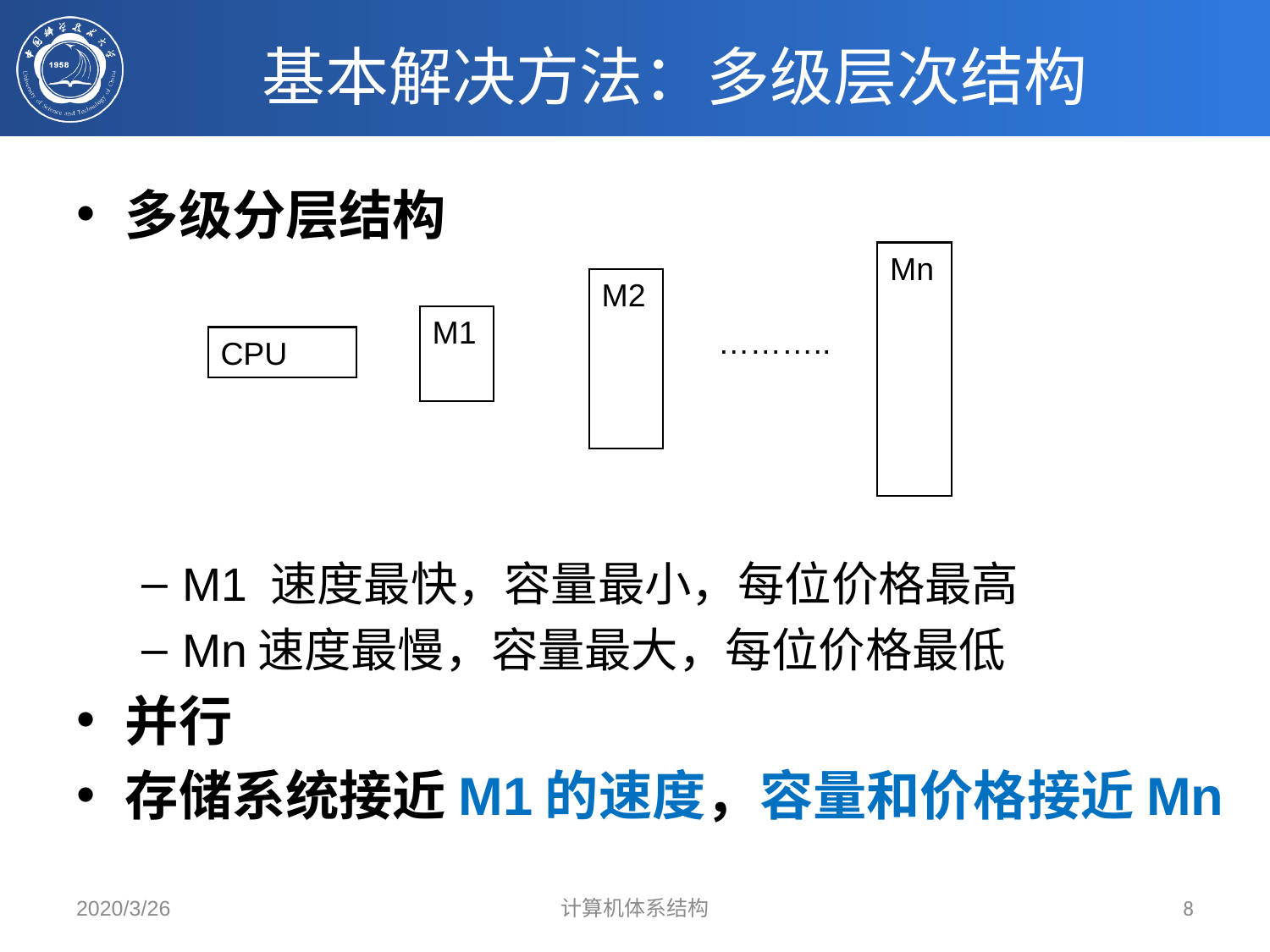

# 基本解决方法：多级层次结构
多级分层结构

M1 速度最快，容量最小，每位价格最高
Mn速度最慢，容量最大，每位价格最低
并行
存储系统接近M1的速度，容量和价格接近Mn

Mn
M2
M1
………..
CPU
2020/3/26
计算机体系结构
8